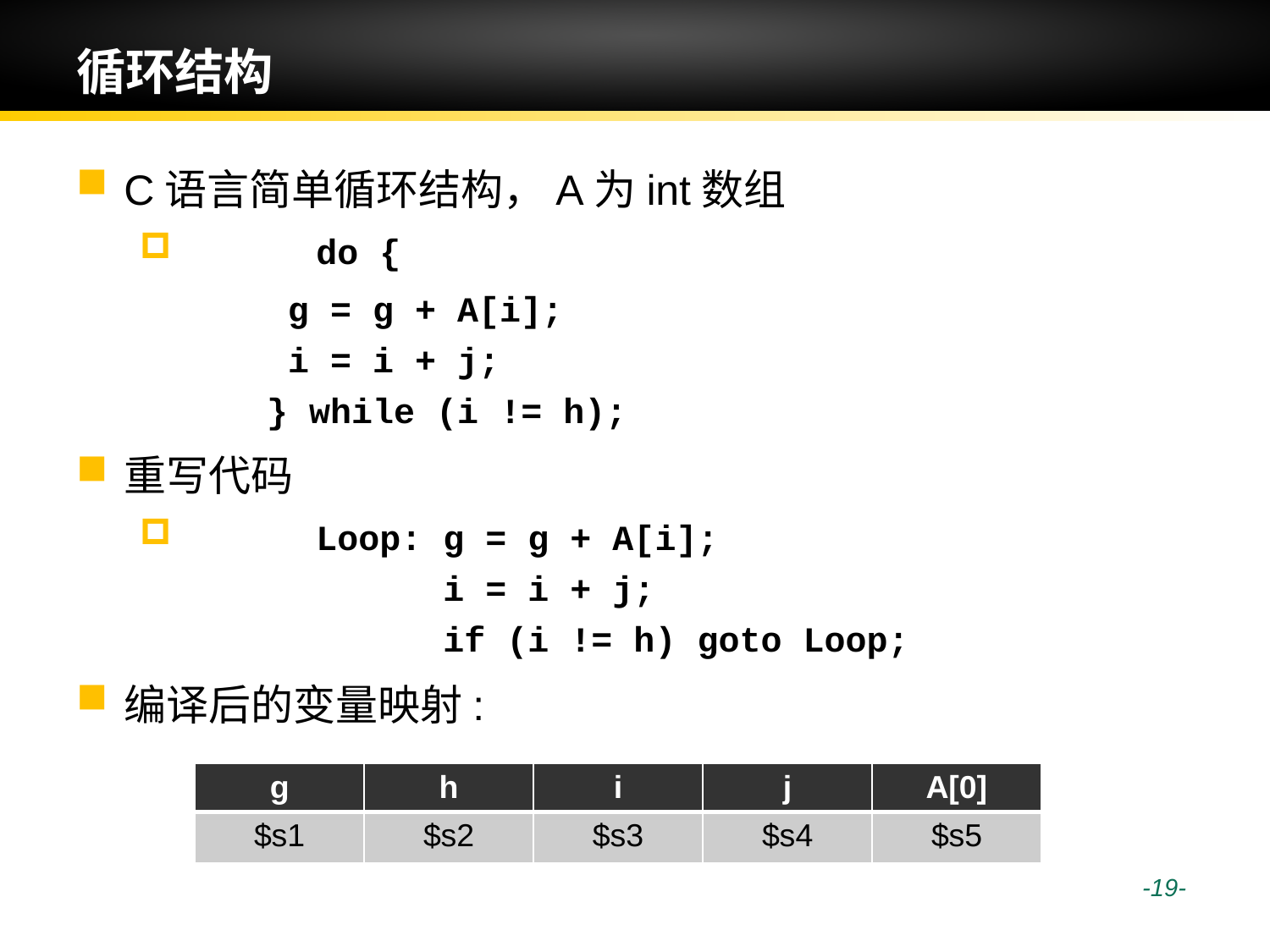

# 循环结构
C语言简单循环结构，A为int数组
	do {
       g = g + A[i];
       i = i + j;
      } while (i != h);
重写代码
	Loop:	g = g + A[i];
		i = i + j;
		if (i != h) goto Loop;
编译后的变量映射:
| g | h | i | j | A[0] |
| --- | --- | --- | --- | --- |
| $s1 | $s2 | $s3 | $s4 | $s5 |
 -19-